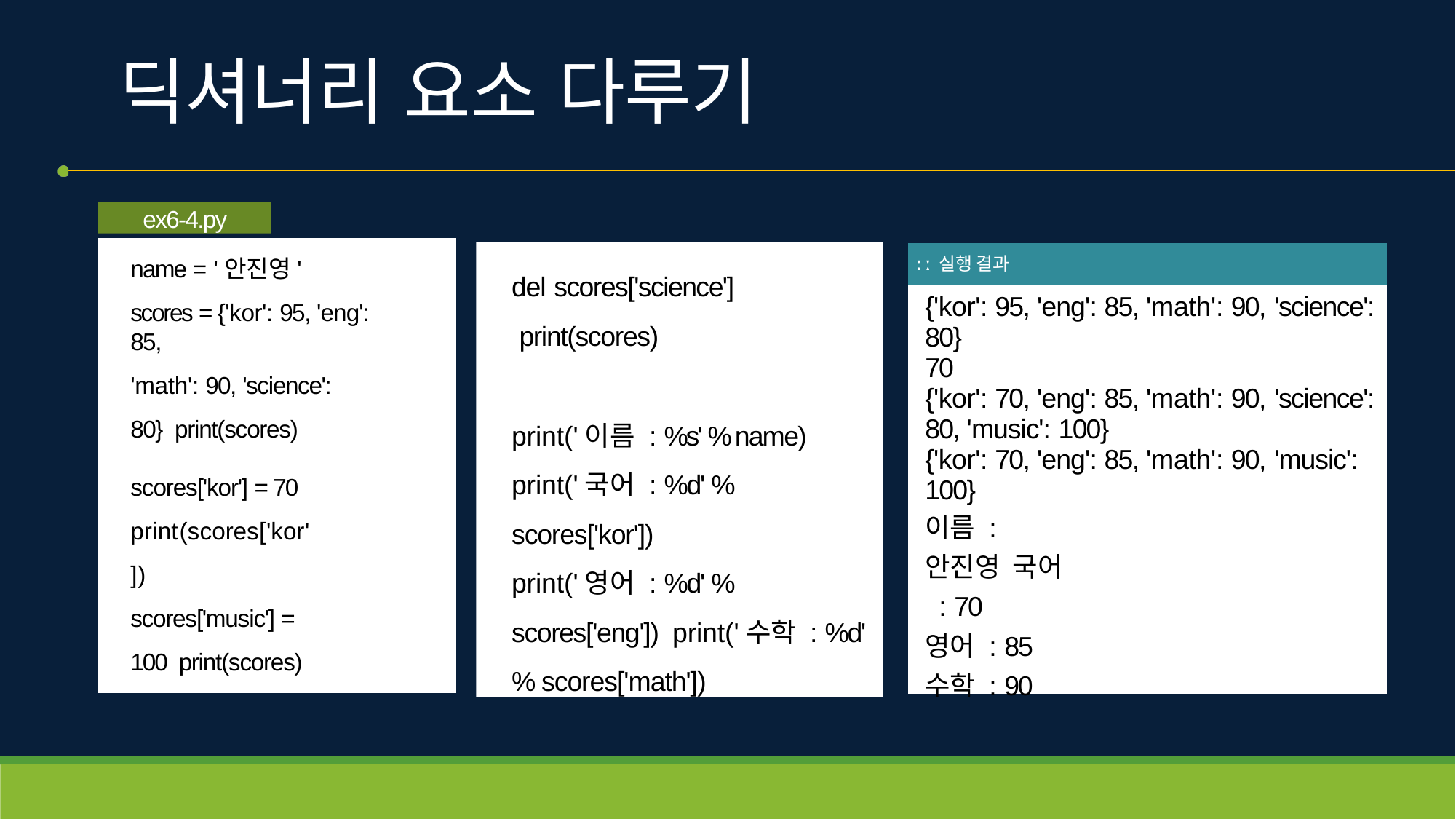

# 딕셔너리 요소 다루기

ex6-4.py
name = '안진영'
scores = {'kor': 95, 'eng': 85,
'math': 90, 'science': 80}  print(scores)

del scores['science']  print(scores)

print('이름 : %s' % name)  print('국어 : %d' % scores['kor'])
print('영어 : %d' % scores['eng'])  print('수학 : %d' %  scores['math'])
| ː ː 실행 결과 |
| --- |
| {'kor': 95, 'eng': 85, 'math': 90, 'science': 80} 70 {'kor': 70, 'eng': 85, 'math': 90, 'science': 80, 'music': 100} {'kor': 70, 'eng': 85, 'math': 90, 'music': 100} 이름 : 안진영 국어 : 70 영어 : 85 수학 : 90 |
scores['kor'] = 70  print(scores['kor'])
scores['music'] = 100  print(scores)